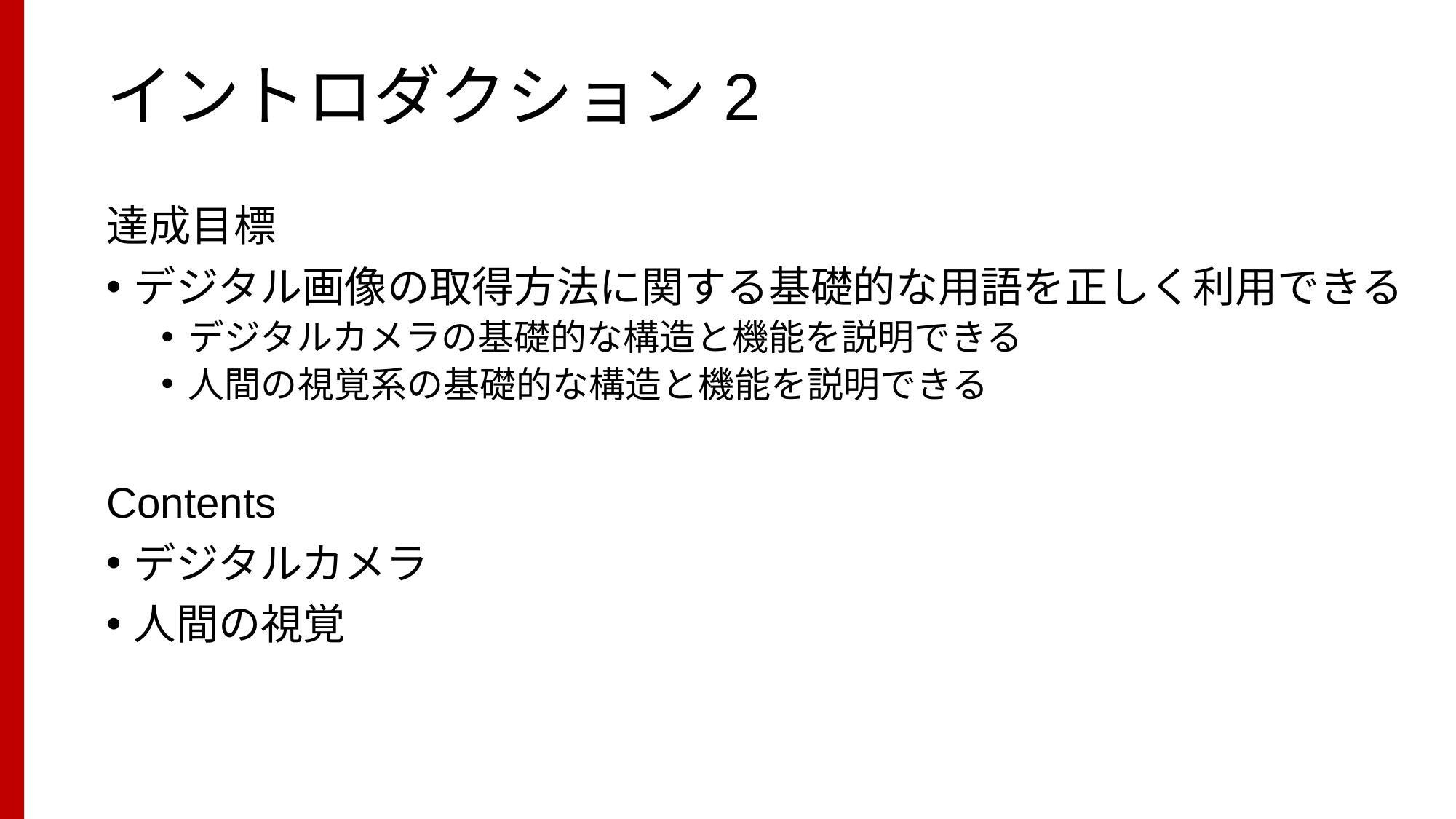

# イントロダクション2
達成目標
デジタル画像の取得方法に関する基礎的な用語を正しく利用できる
デジタルカメラの基礎的な構造と機能を説明できる
人間の視覚系の基礎的な構造と機能を説明できる

Contents
デジタルカメラ
人間の視覚